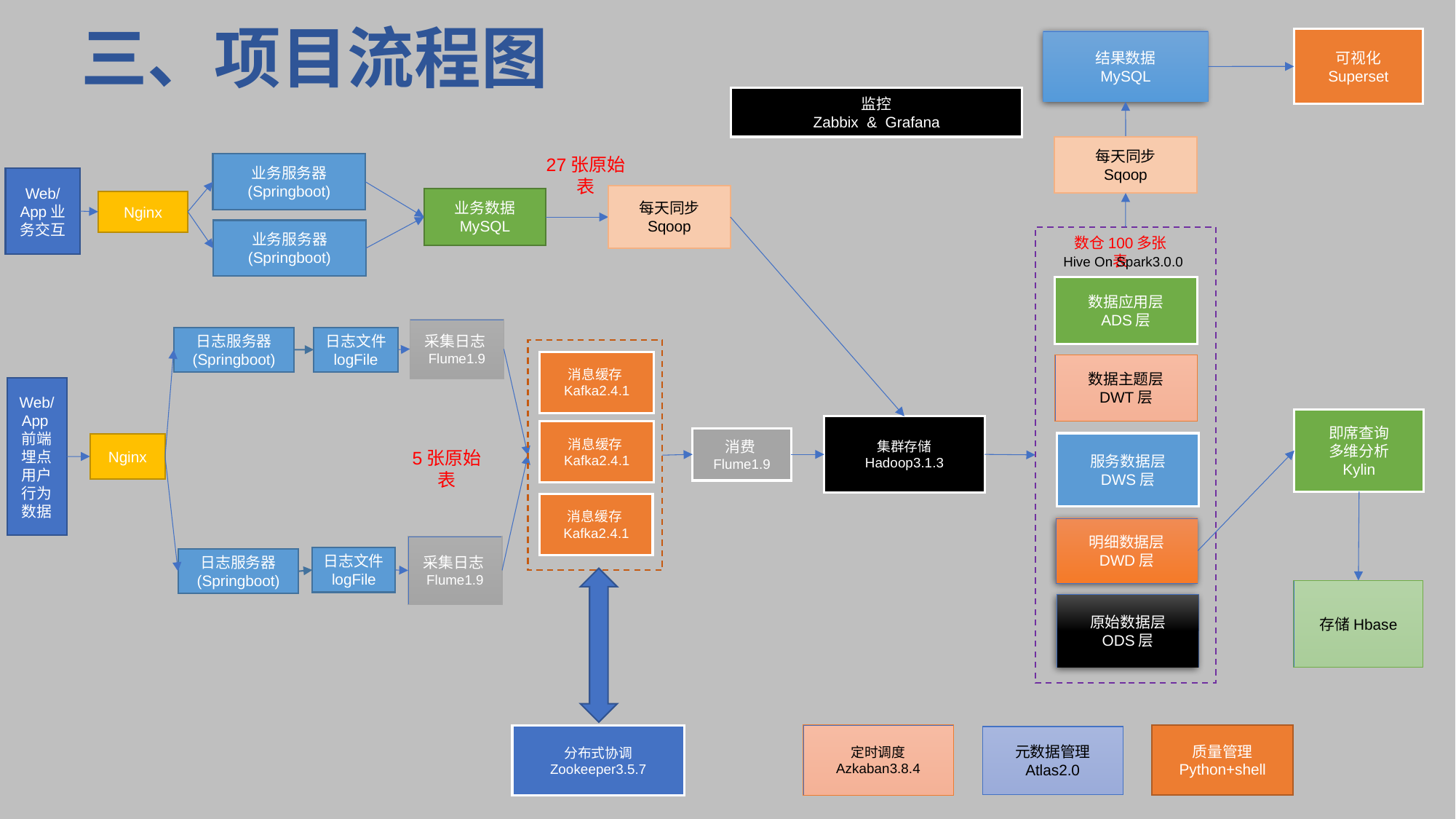

三、项目流程图
可视化
Superset
结果数据
MySQL
监控
Zabbix  &  Grafana
每天同步
Sqoop
27张原始表
业务服务器
(Springboot)
Web/
App业务交互
每天同步
Sqoop
业务数据
MySQL
Nginx
业务服务器
(Springboot)

数仓100多张表
Hive On Spark3.0.0
数据应用层
ADS层
采集日志Flume1.9
日志文件
logFile
日志服务器
(Springboot)

消息缓存Kafka2.4.1
数据主题层
DWT层
Web/App前端埋点用户行为数据
即席查询
多维分析
Kylin
集群存储
Hadoop3.1.3
消息缓存Kafka2.4.1
消费Flume1.9
服务数据层
DWS层
Nginx
5张原始表
消息缓存Kafka2.4.1
明细数据层
DWD层
采集日志Flume1.9
日志文件
logFile
日志服务器
(Springboot)

存储Hbase
原始数据层
ODS层
定时调度
Azkaban3.8.4
质量管理
Python+shell
分布式协调
Zookeeper3.5.7
元数据管理
Atlas2.0